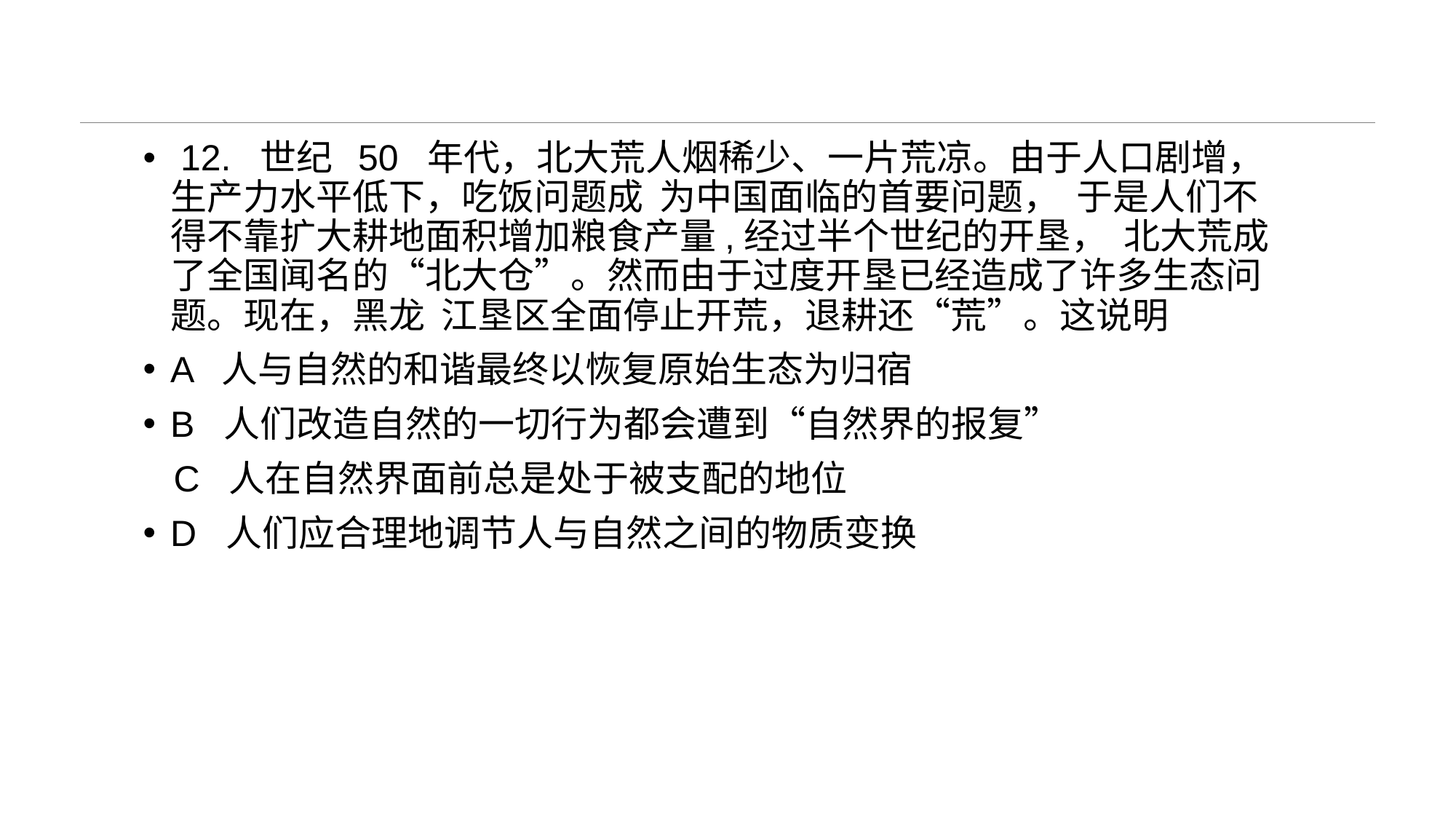

#
 12.  世纪  50  年代，北大荒人烟稀少、一片荒凉。由于人口剧增，生产力水平低下，吃饭问题成  为中国面临的首要问题，  于是人们不得不靠扩大耕地面积增加粮食产量,经过半个世纪的开垦，  北大荒成了全国闻名的“北大仓”。然而由于过度开垦已经造成了许多生态问题。现在，黑龙  江垦区全面停止开荒，退耕还“荒”。这说明
A  人与自然的和谐最终以恢复原始生态为归宿
B  人们改造自然的一切行为都会遭到“自然界的报复”
   C  人在自然界面前总是处于被支配的地位
D  人们应合理地调节人与自然之间的物质变换